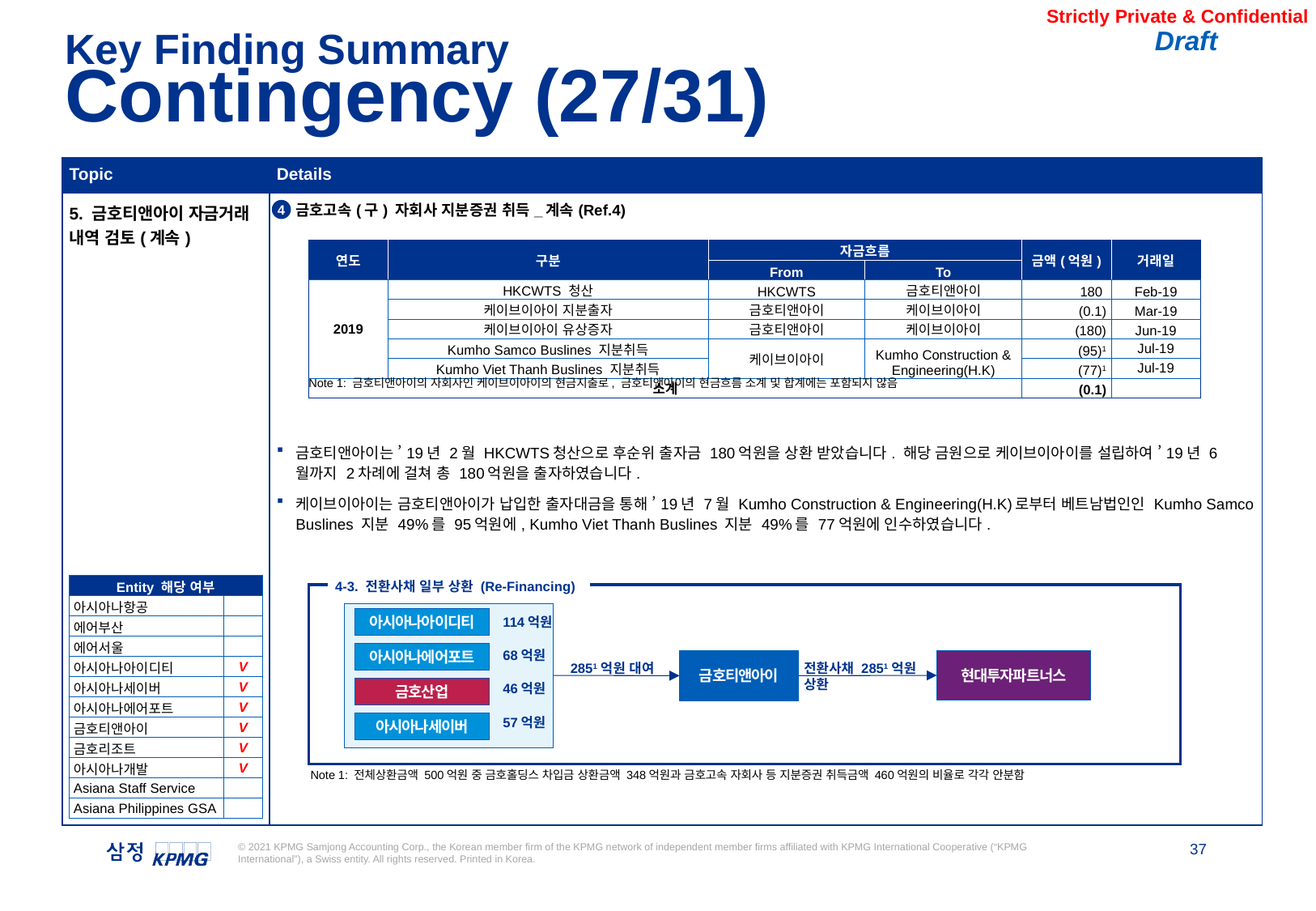

Key Finding Summary
Contingency (27/31)
| Topic | Details |
| --- | --- |
| 5. 금호티앤아이 자금거래 내역 검토(계속) | 금호고속(구) 자회사 지분증권 취득\_계속(Ref.4) 금호티앤아이는 ’19년 2월 HKCWTS청산으로 후순위 출자금 180억원을 상환 받았습니다. 해당 금원으로 케이브이아이를 설립하여 ’19년 6월까지 2차례에 걸쳐 총 180억원을 출자하였습니다. 케이브이아이는 금호티앤아이가 납입한 출자대금을 통해 ’19년 7월 Kumho Construction & Engineering(H.K)로부터 베트남법인인 Kumho Samco Buslines 지분 49%를 95억원에, Kumho Viet Thanh Buslines 지분 49%를 77억원에 인수하였습니다. |
4
| 연도 | 구분 | 자금흐름 |  | 금액(억원) | 거래일 |
| --- | --- | --- | --- | --- | --- |
|  |  | From | To |  |  |
| 2019 | HKCWTS 청산 | HKCWTS | 금호티앤아이 | 180 | Feb-19 |
|  | 케이브이아이 지분출자 | 금호티앤아이 | 케이브이아이 | (0.1) | Mar-19 |
|  | 케이브이아이 유상증자 | 금호티앤아이 | 케이브이아이 | (180) | Jun-19 |
|  | Kumho Samco Buslines 지분취득 | 케이브이아이 | Kumho Construction & Engineering(H.K) | (95)1 | Jul-19 |
|  | Kumho Viet Thanh Buslines 지분취득 |  |  | (77)1 | Jul-19 |
| 소계 |  |  |  | (0.1) |  |
Note 1: 금호티앤아이의 자회사인 케이브이아이의 현금지출로, 금호티앤아이의 현금흐름 소계 및 합계에는 포함되지 않음
4-3. 전환사채 일부 상환 (Re-Financing)
| Entity 해당 여부 |  |
| --- | --- |
| 아시아나항공 |  |
| 에어부산 |  |
| 에어서울 |  |
| 아시아나아이디티 | V |
| 아시아나세이버 | V |
| 아시아나에어포트 | V |
| 금호티앤아이 | V |
| 금호리조트 | V |
| 아시아나개발 | V |
| Asiana Staff Service |  |
| Asiana Philippines GSA |  |

| 114억원 |
| --- |
| 68억원 |
| 46억원 |
| 57억원 |

아시아나아이디티
아시아나에어포트
현대투자파트너스
금호티앤아이
전환사채 2851억원 상환
2851억원 대여
금호산업
아시아나세이버
Note 1: 전체상환금액 500억원 중 금호홀딩스 차입금 상환금액 348억원과 금호고속 자회사 등 지분증권 취득금액 460억원의 비율로 각각 안분함